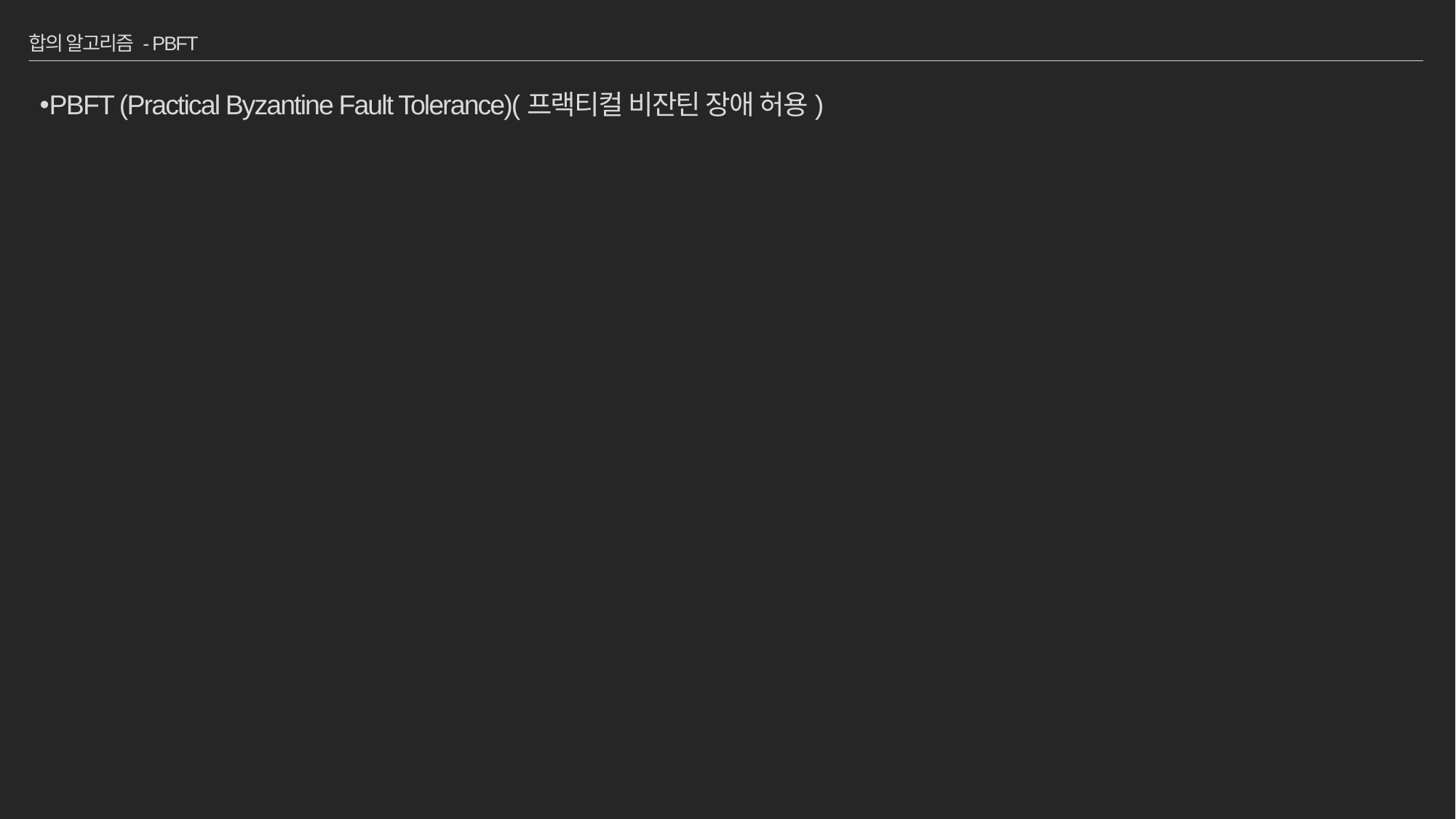

# 합의 알고리즘 - PBFT
PBFT (Practical Byzantine Fault Tolerance)(프랙티컬 비잔틴 장애 허용)